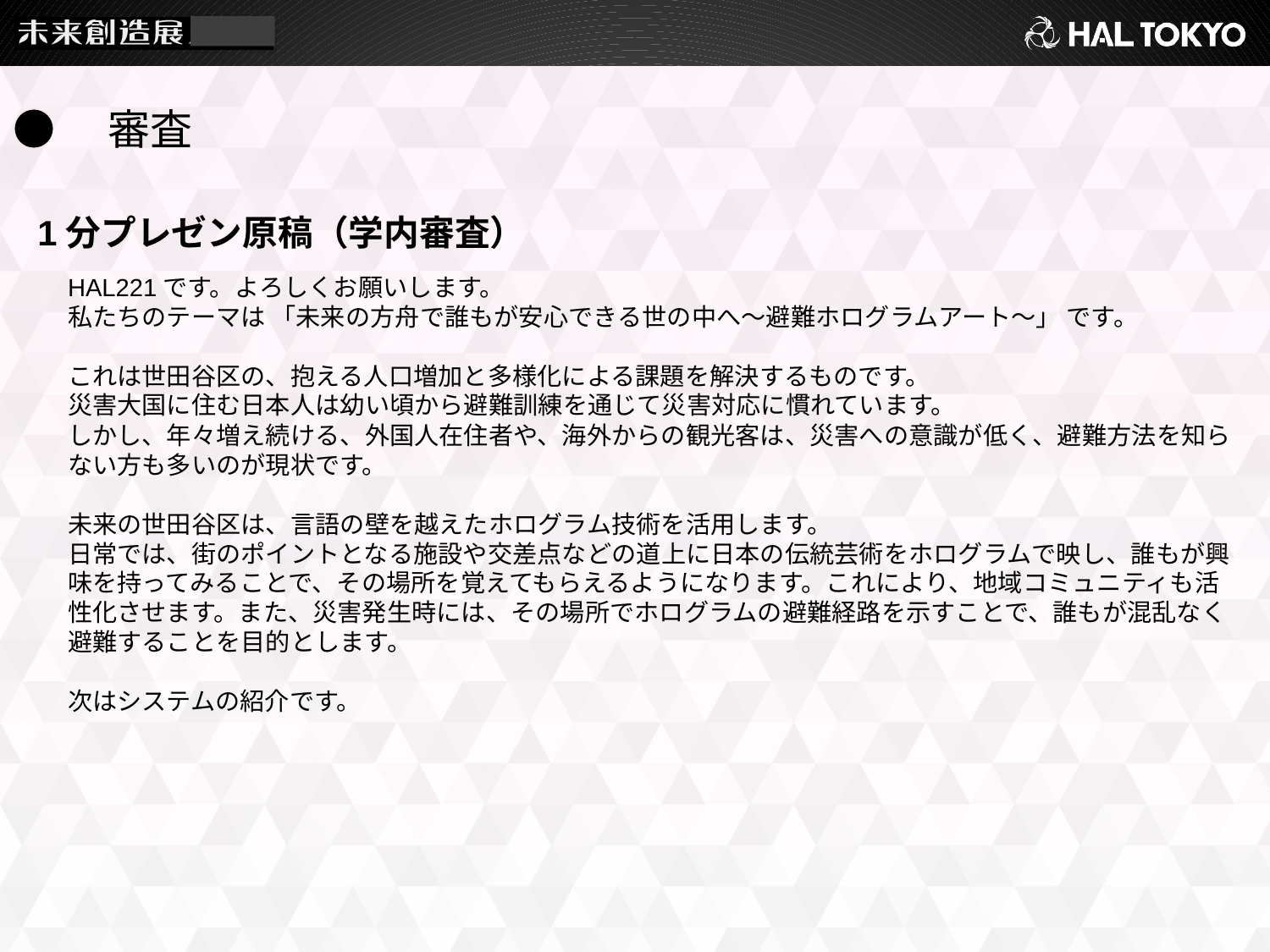

●　審査
1分プレゼン原稿（学内審査）
HAL221です。よろしくお願いします。
私たちのテーマは 「未来の方舟で誰もが安心できる世の中へ～避難ホログラムアート～」 です。

これは世田谷区の、抱える人口増加と多様化による課題を解決するものです。
災害大国に住む日本人は幼い頃から避難訓練を通じて災害対応に慣れています。
しかし、年々増え続ける、外国人在住者や、海外からの観光客は、災害への意識が低く、避難方法を知らない方も多いのが現状です。

未来の世田谷区は、言語の壁を越えたホログラム技術を活用します。
日常では、街のポイントとなる施設や交差点などの道上に日本の伝統芸術をホログラムで映し、誰もが興味を持ってみることで、その場所を覚えてもらえるようになります。これにより、地域コミュニティも活性化させます。また、災害発生時には、その場所でホログラムの避難経路を示すことで、誰もが混乱なく避難することを目的とします。

次はシステムの紹介です。